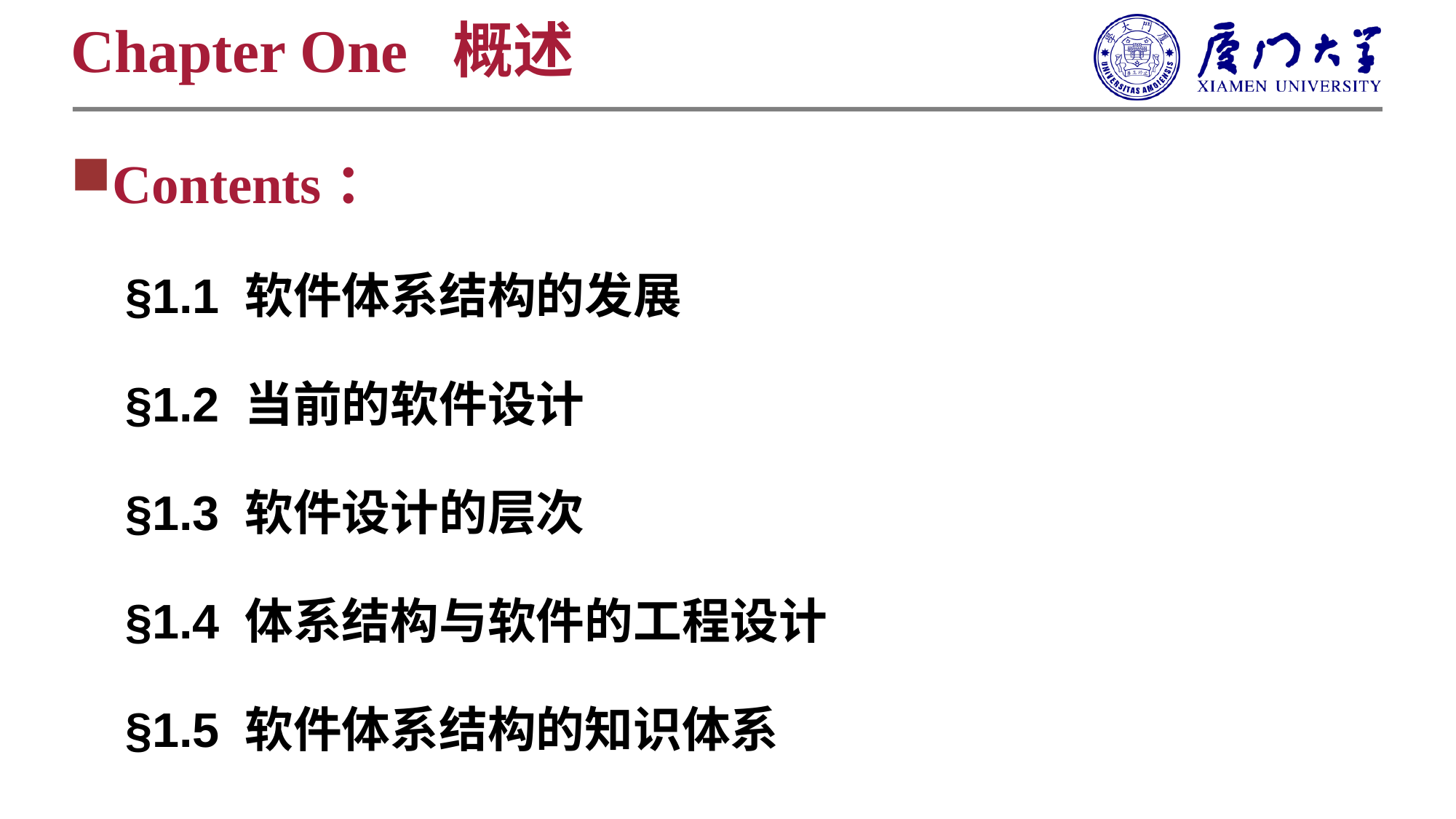

Chapter One  概述
Contents：
§1.1 软件体系结构的发展
§1.2 当前的软件设计
§1.3 软件设计的层次
§1.4 体系结构与软件的工程设计
§1.5 软件体系结构的知识体系